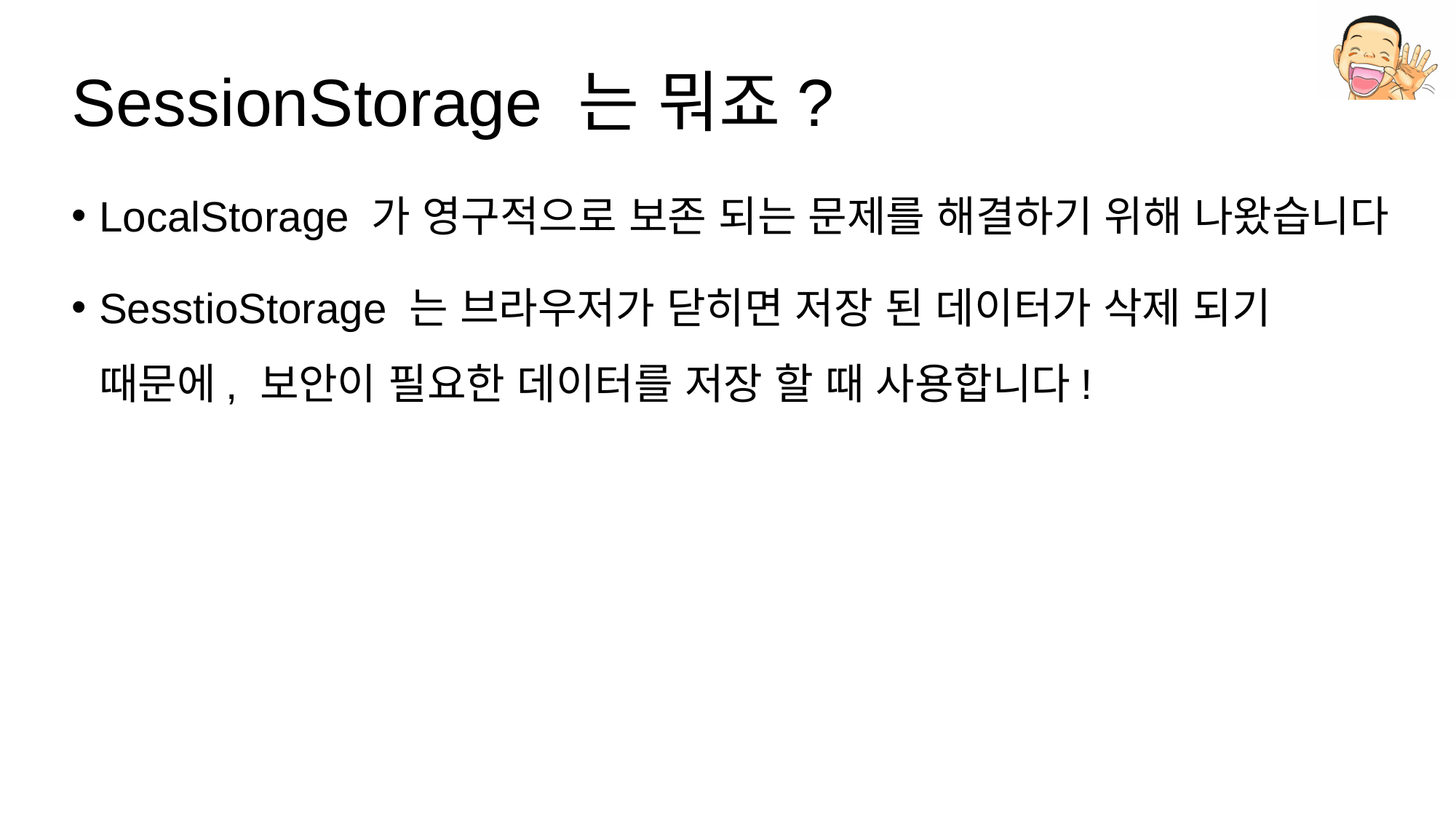

# SessionStorage 는 뭐죠?
LocalStorage 가 영구적으로 보존 되는 문제를 해결하기 위해 나왔습니다
SesstioStorage 는 브라우저가 닫히면 저장 된 데이터가 삭제 되기 때문에, 보안이 필요한 데이터를 저장 할 때 사용합니다!